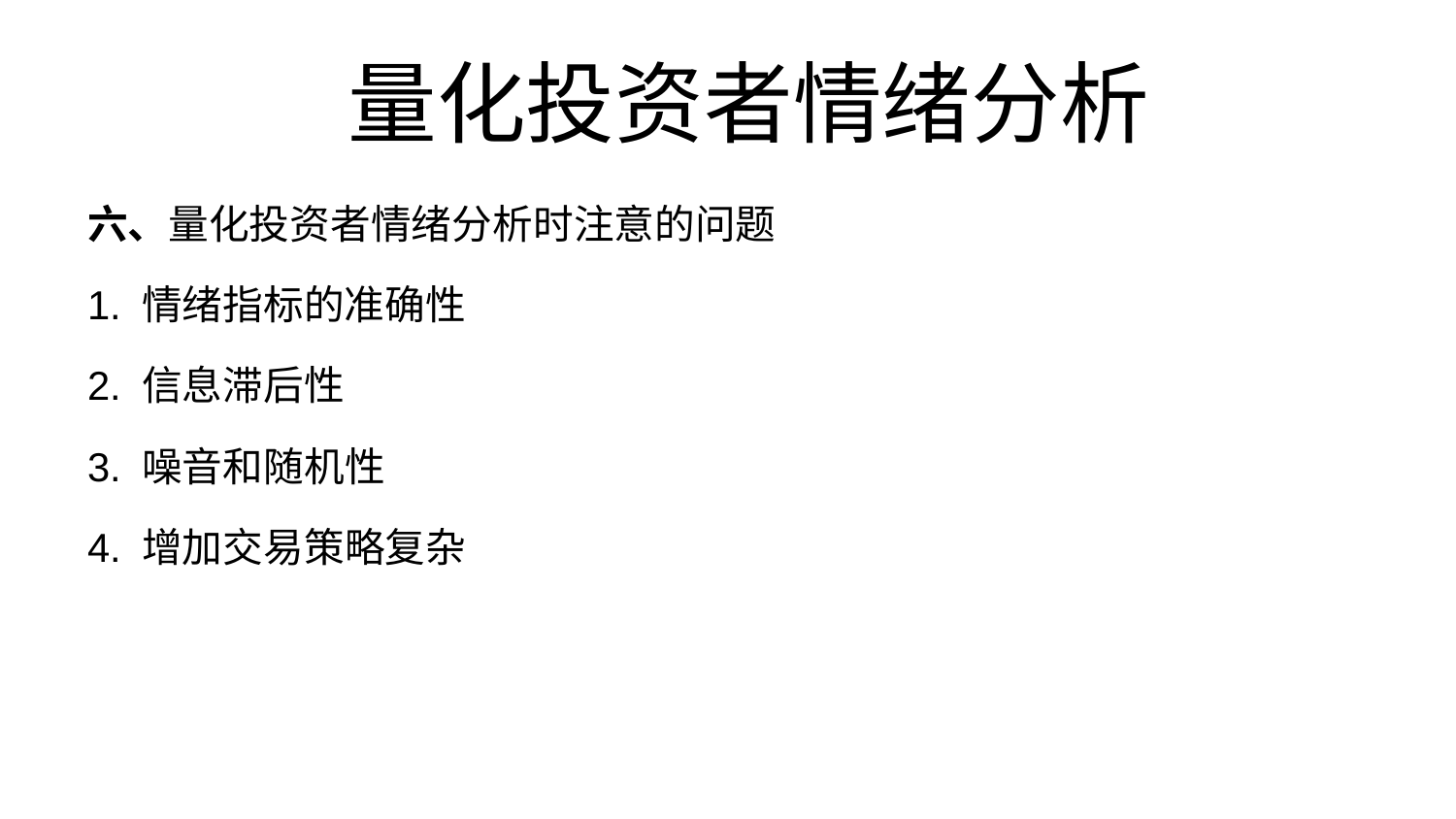

# 量化投资者情绪分析
六、量化投资者情绪分析时注意的问题
1. 情绪指标的准确性
2. 信息滞后性
3. 噪音和随机性
4. 增加交易策略复杂